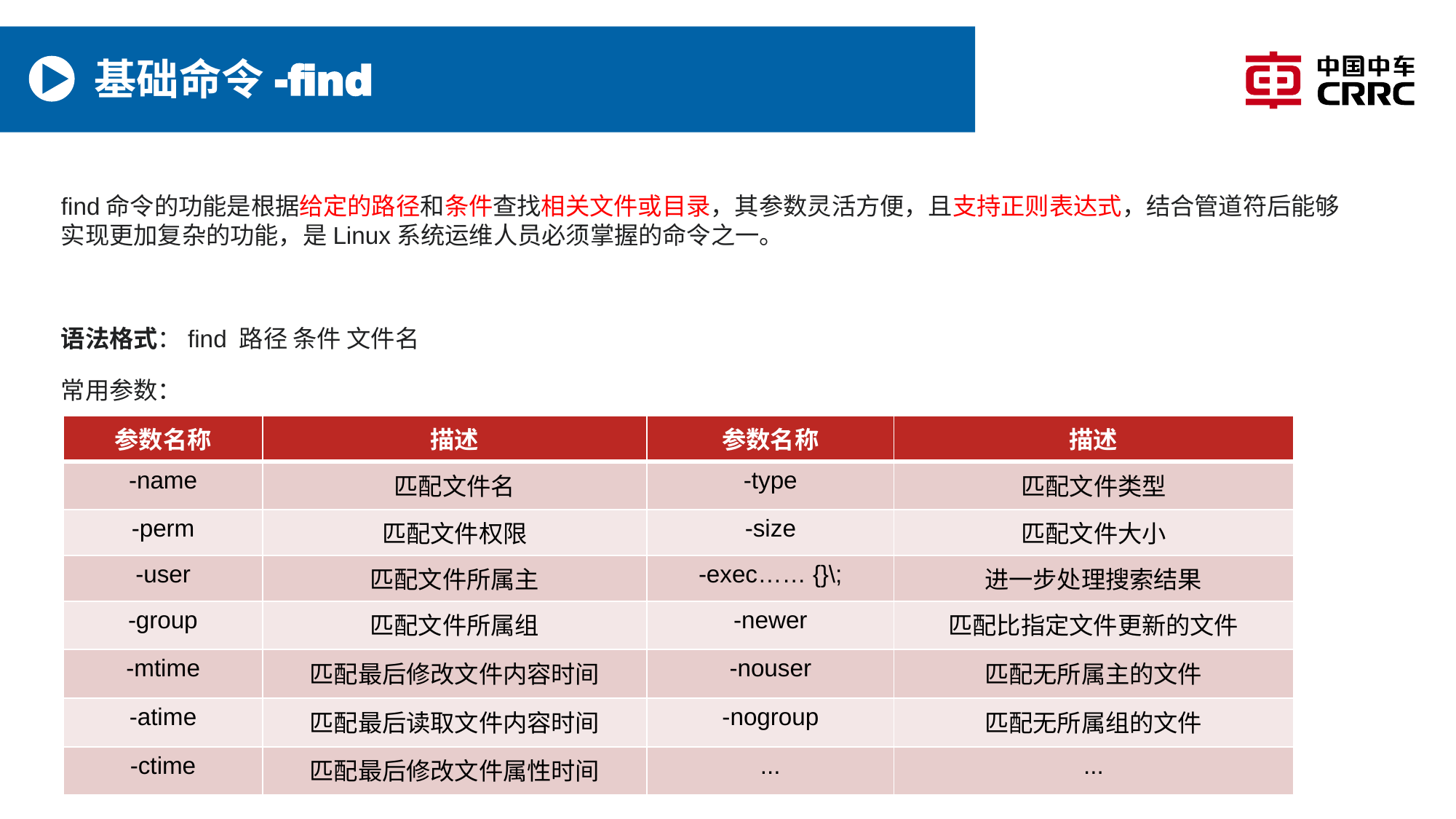

# 基础命令-find
find命令的功能是根据给定的路径和条件查找相关文件或目录，其参数灵活方便，且支持正则表达式，结合管道符后能够实现更加复杂的功能，是Linux系统运维人员必须掌握的命令之一。

语法格式：find 路径 条件 文件名
常用参数：

| 参数名称 | 描述 | 参数名称 | 描述 |
| --- | --- | --- | --- |
| -name | 匹配文件名 | -type | 匹配文件类型 |
| -perm | 匹配文件权限 | -size | 匹配文件大小 |
| -user | 匹配文件所属主 | -exec…… {}\; | 进一步处理搜索结果 |
| -group | 匹配文件所属组 | -newer | 匹配比指定文件更新的文件 |
| -mtime | 匹配最后修改文件内容时间 | -nouser | 匹配无所属主的文件 |
| -atime | 匹配最后读取文件内容时间 | -nogroup | 匹配无所属组的文件 |
| -ctime | 匹配最后修改文件属性时间 | ... | ... |
3